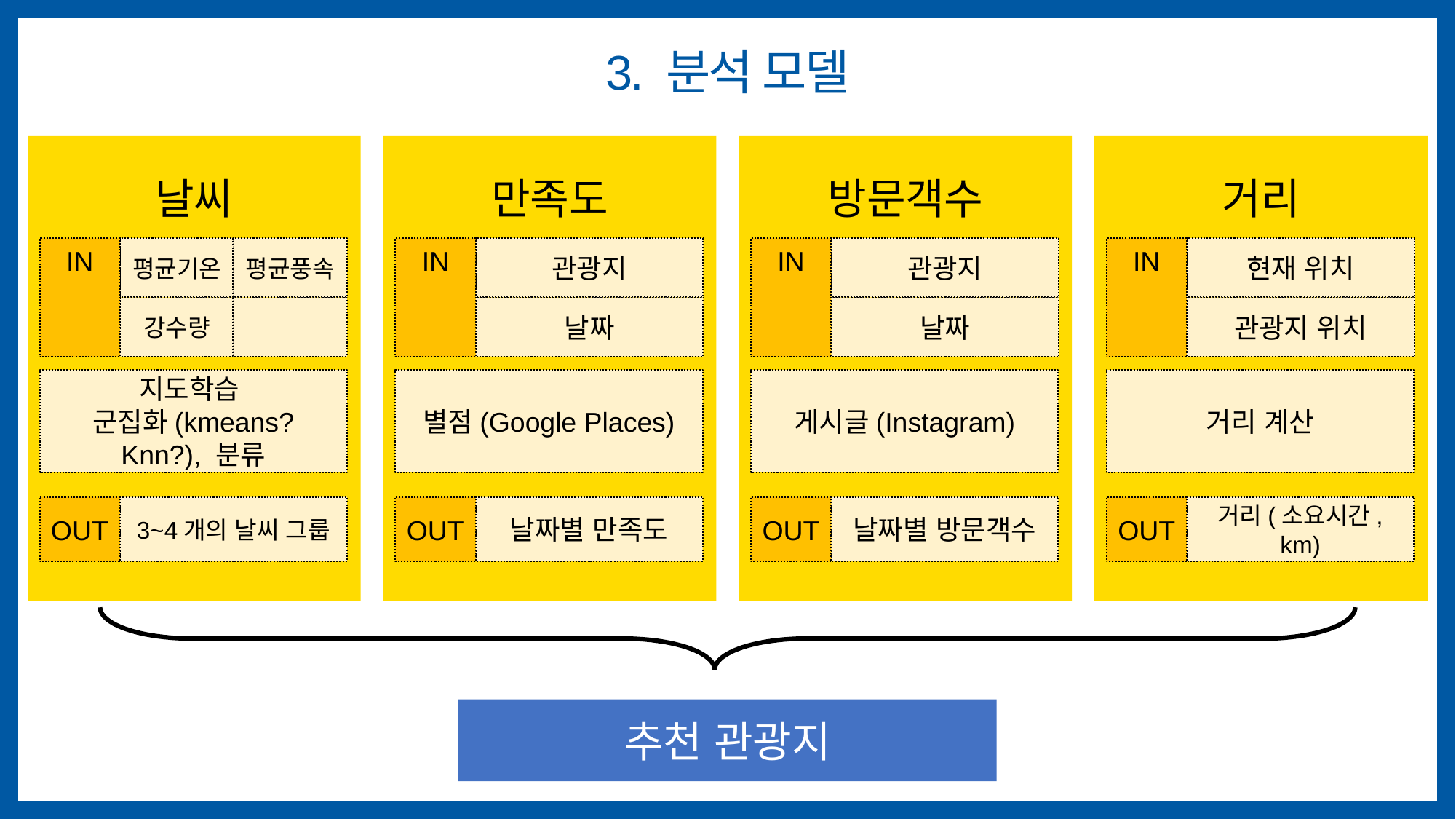

# 3. 분석 모델

날씨
평균기온
평균풍속
IN
강수량

지도학습
군집화(kmeans? Knn?), 분류
OUT
3~4개의 날씨 그룹

만족도
방문객수
거리
관광지
관광지
현재 위치
IN
IN
IN
날짜
날짜
관광지 위치
별점(Google Places)
게시글(Instagram)
거리 계산
OUT
날짜별 만족도
OUT
날짜별 방문객수
OUT
거리(소요시간, km)
추천 관광지